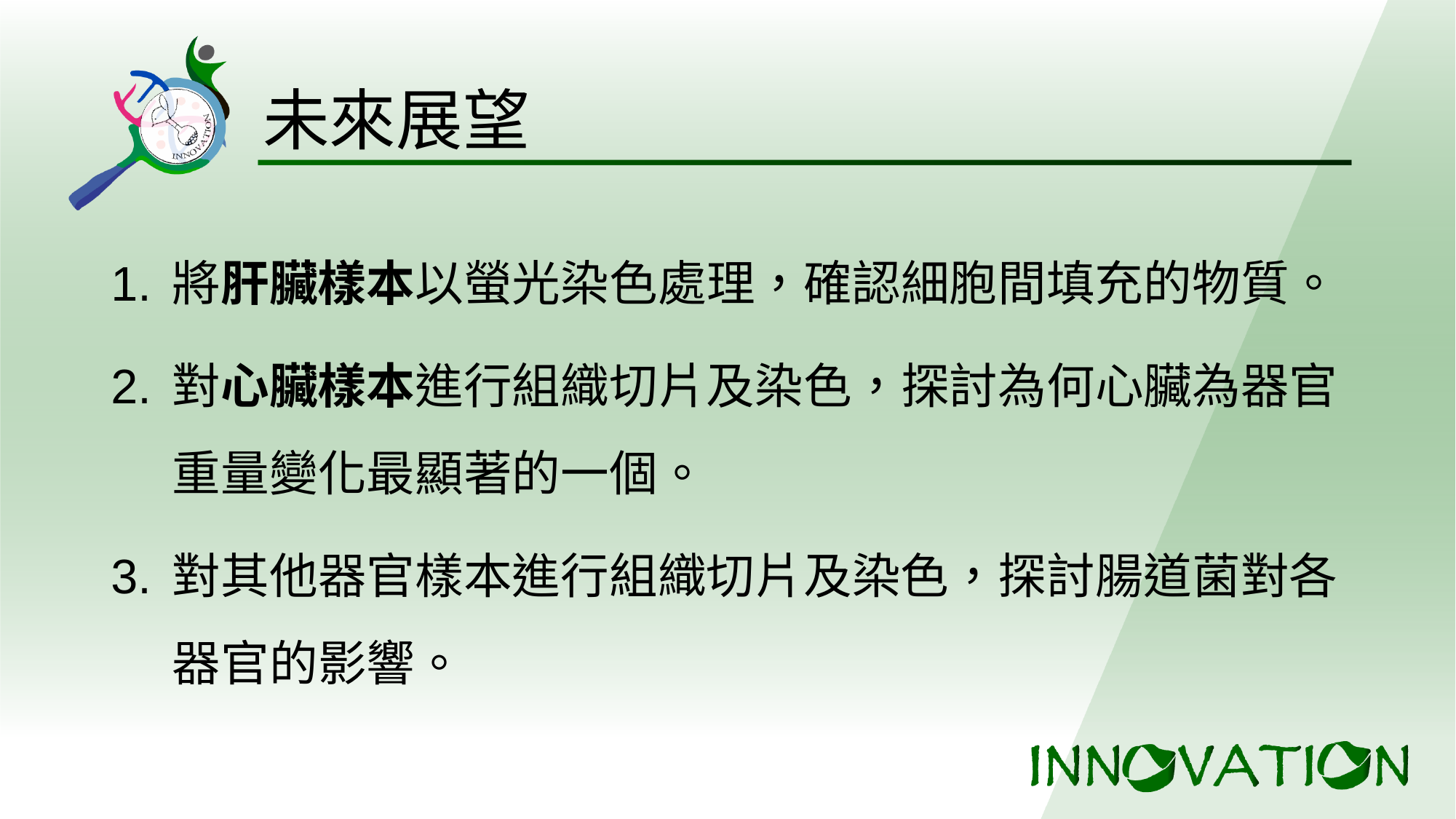

# 未來展望
將肝臟樣本以螢光染色處理，確認細胞間填充的物質。
對心臟樣本進行組織切片及染色，探討為何心臟為器官重量變化最顯著的一個。
對其他器官樣本進行組織切片及染色，探討腸道菌對各器官的影響。